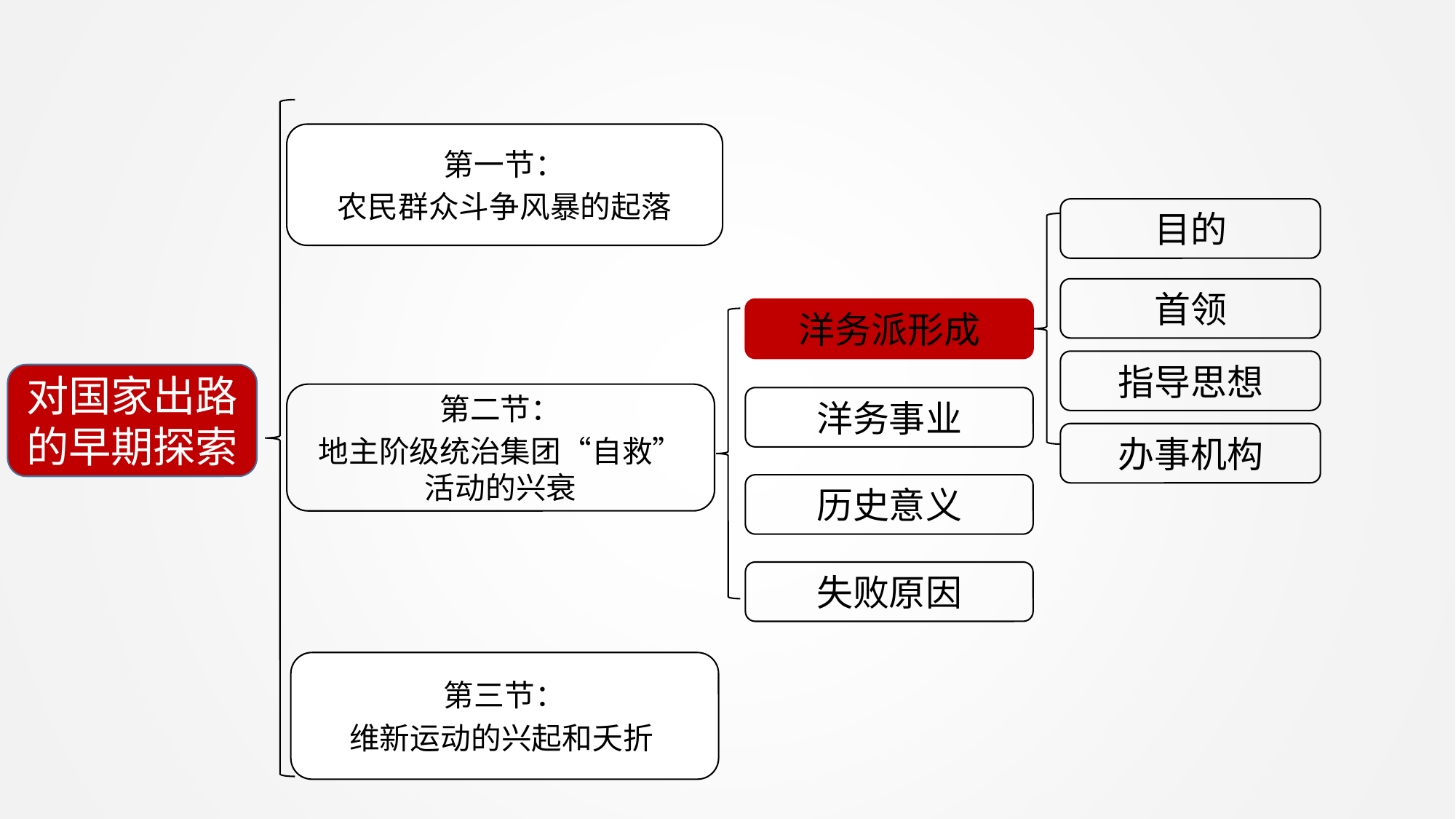

第一节：
农民群众斗争风暴的起落
目的

首领
洋务派形成

指导思想
对国家出路的早期探索
第二节：
地主阶级统治集团“自救”活动的兴衰
洋务事业
办事机构
历史意义
失败原因
第三节：
维新运动的兴起和夭折